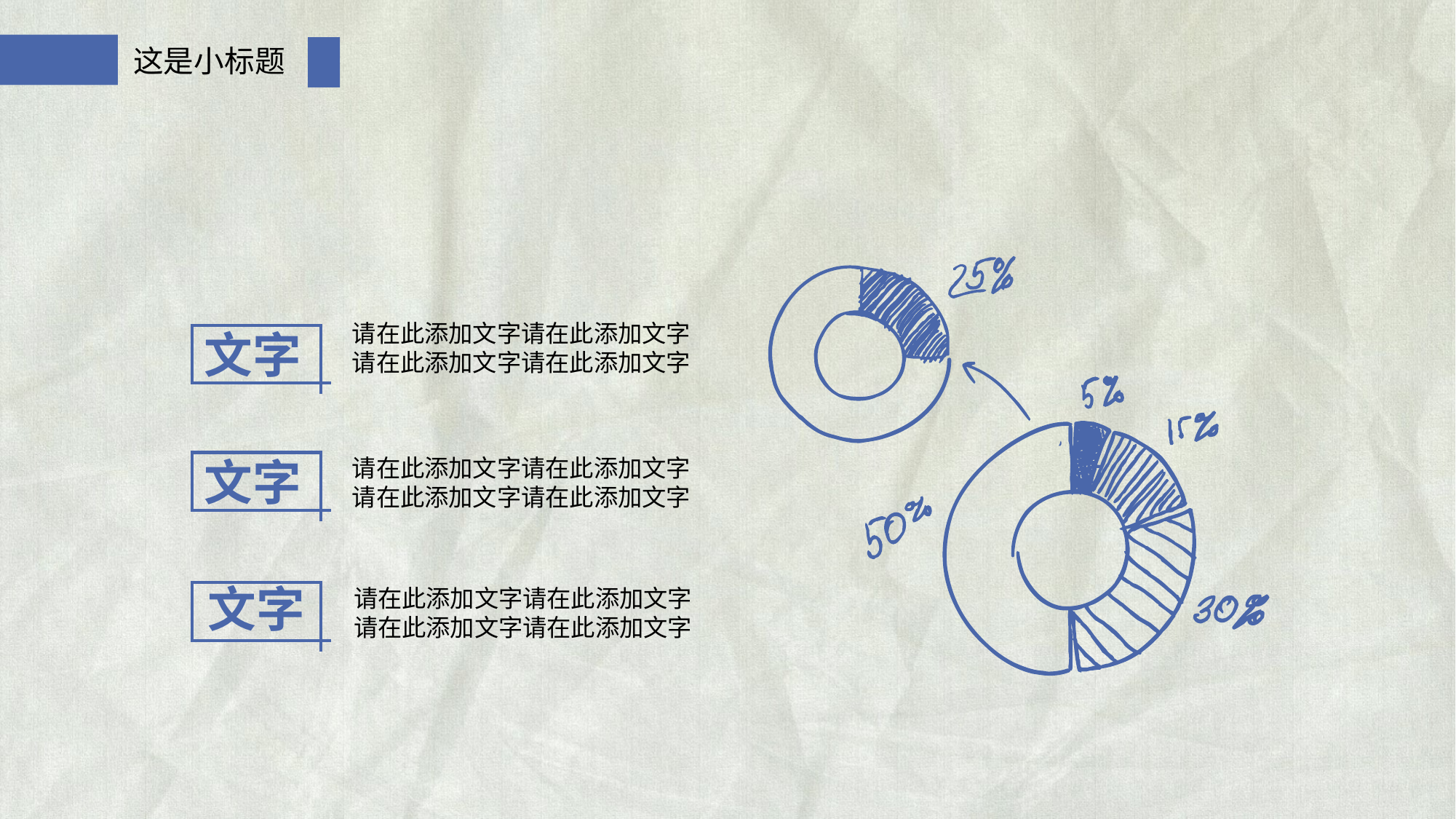

这是小标题

请在此添加文字请在此添加文字请在此添加文字请在此添加文字
文字

文字

请在此添加文字请在此添加文字请在此添加文字请在此添加文字

文字
请在此添加文字请在此添加文字请在此添加文字请在此添加文字